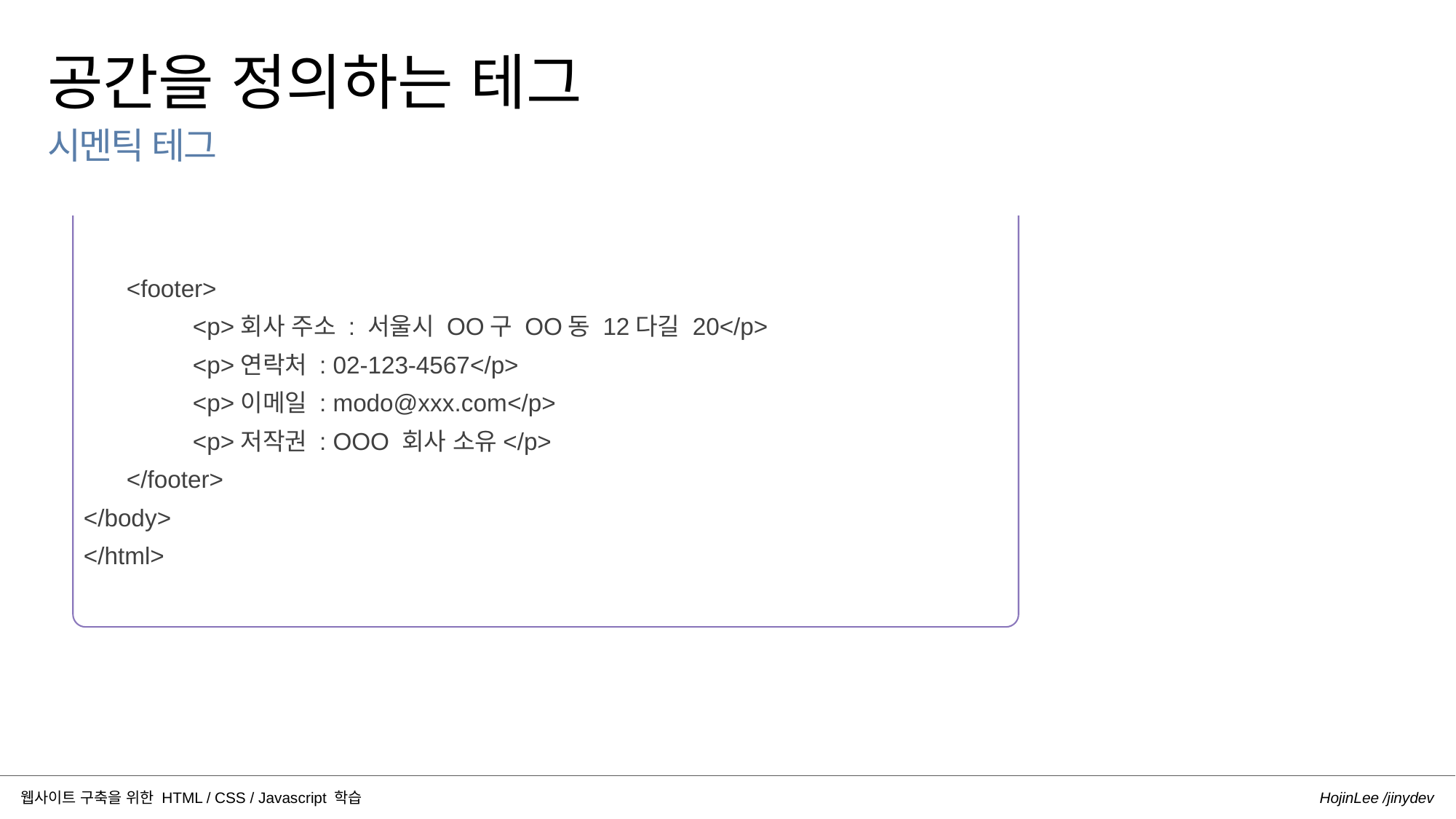

공간을 정의하는 테그
시멘틱 테그
	<footer>
		<p>회사 주소 : 서울시 OO구 OO동 12다길 20</p>
		<p>연락처 : 02-123-4567</p>
		<p>이메일 : modo@xxx.com</p>
		<p>저작권 : OOO 회사 소유</p>
	</footer>
</body>
</html>
HojinLee /jinydev
웹사이트 구축을 위한 HTML / CSS / Javascript 학습